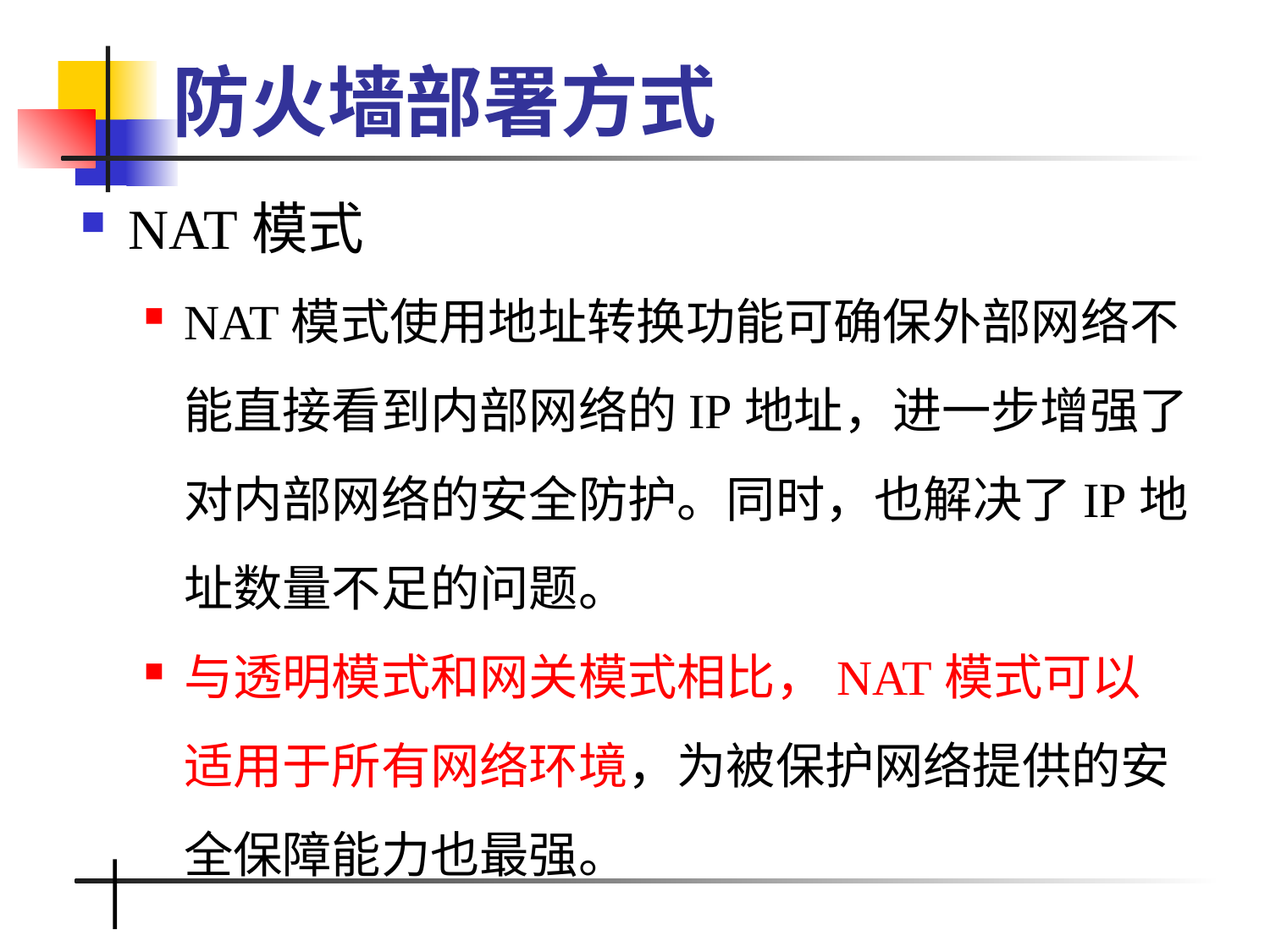

# 防火墙部署方式
NAT模式
NAT模式使用地址转换功能可确保外部网络不能直接看到内部网络的IP地址，进一步增强了对内部网络的安全防护。同时，也解决了IP地址数量不足的问题。
与透明模式和网关模式相比，NAT模式可以适用于所有网络环境，为被保护网络提供的安全保障能力也最强。